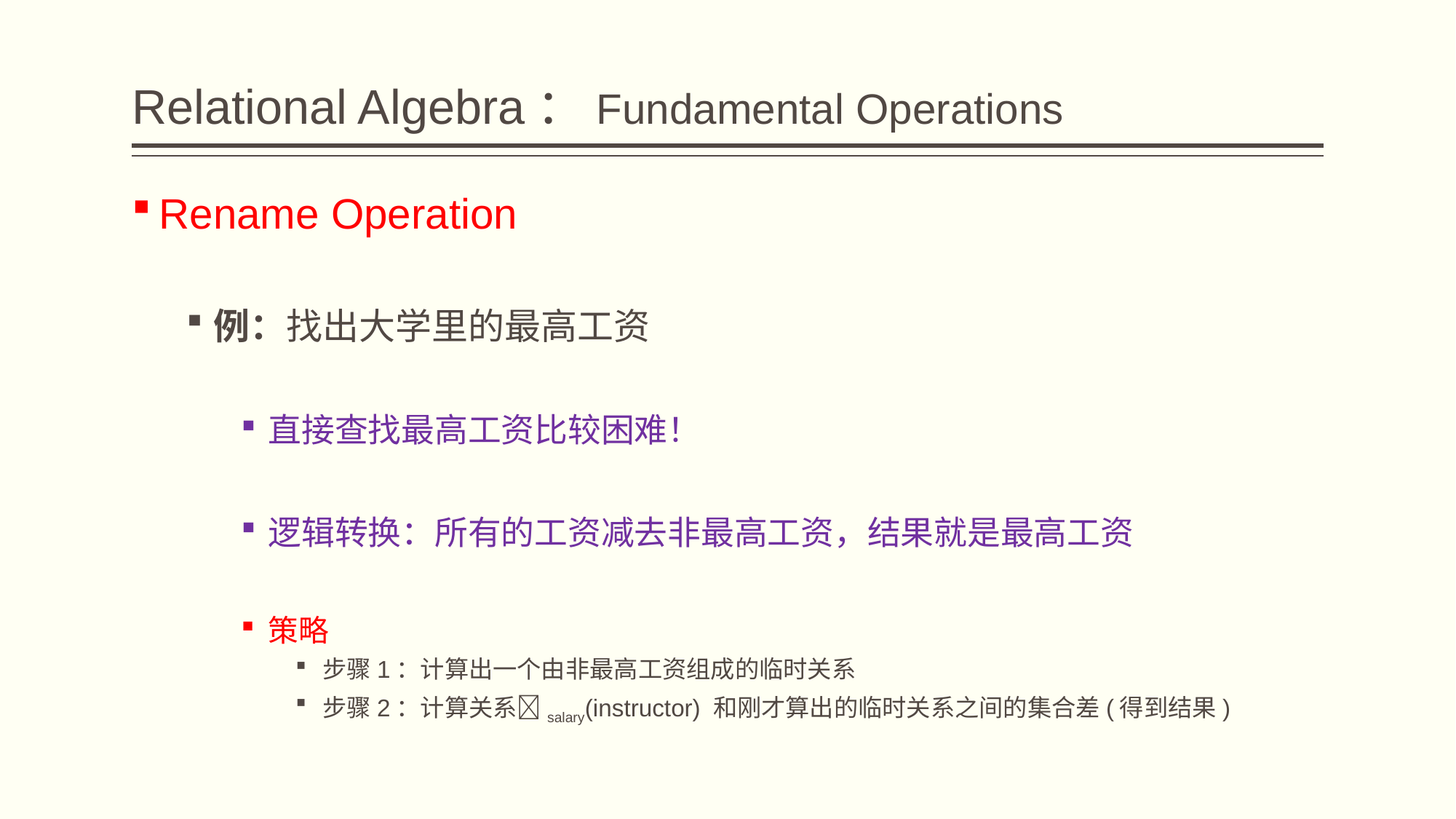

# Relational Algebra：Fundamental Operations
Rename Operation

例：找出大学里的最高工资

直接查找最高工资比较困难！

逻辑转换：所有的工资减去非最高工资，结果就是最高工资

策略
步骤1：计算出一个由非最高工资组成的临时关系
步骤2：计算关系∏salary(instructor) 和刚才算出的临时关系之间的集合差(得到结果)